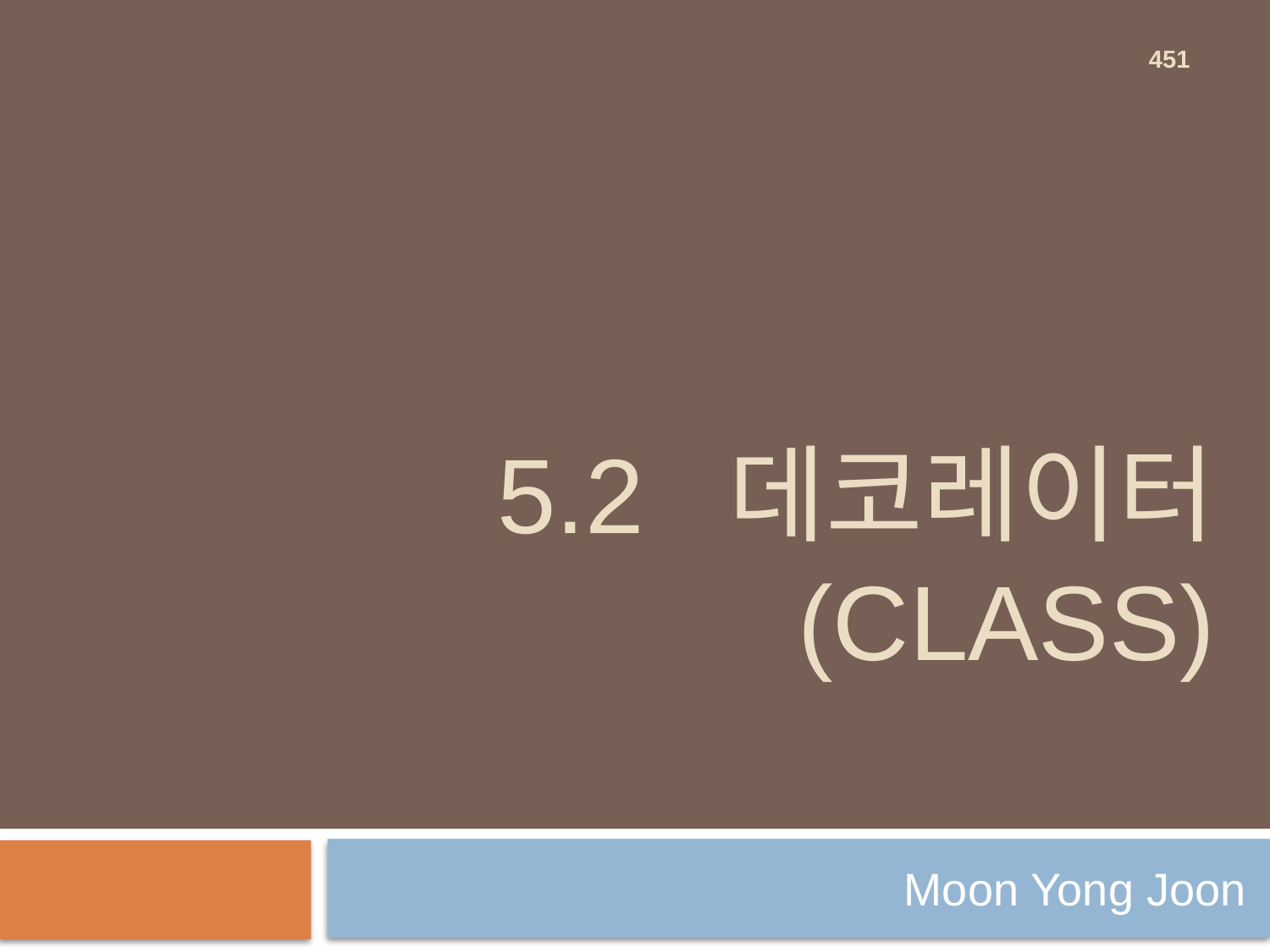

451
# 5.2  데코레이터 (class)
Moon Yong Joon